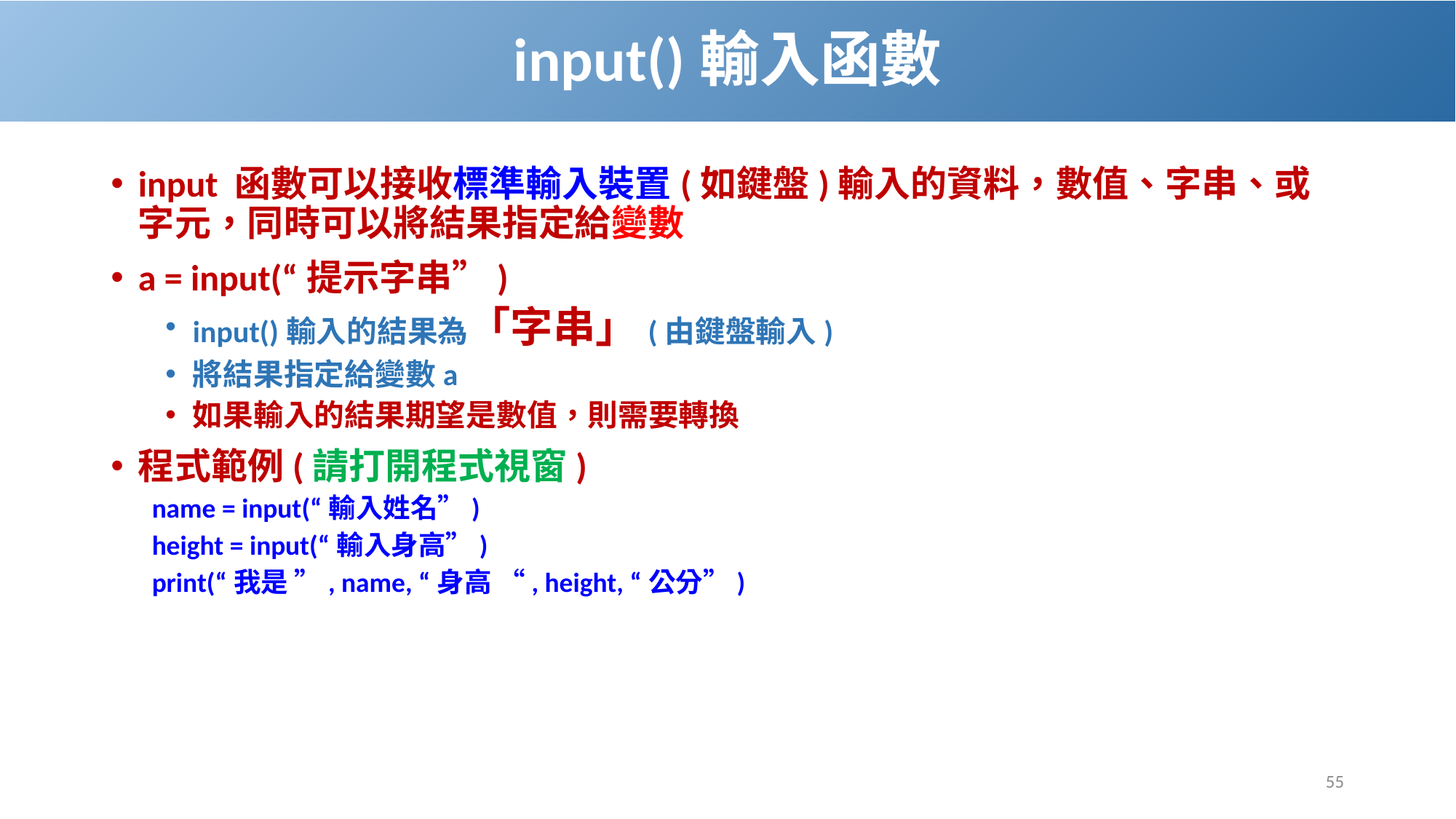

# input()輸入函數
input 函數可以接收標準輸入裝置(如鍵盤)輸入的資料，數值、字串、或字元，同時可以將結果指定給變數
a = input(“提示字串”)
input()輸入的結果為「字串」(由鍵盤輸入)
將結果指定給變數a
如果輸入的結果期望是數值，則需要轉換
程式範例(請打開程式視窗)
name = input(“輸入姓名”)
height = input(“輸入身高”)
print(“我是 ”, name, “身高 “, height, “公分”)
55